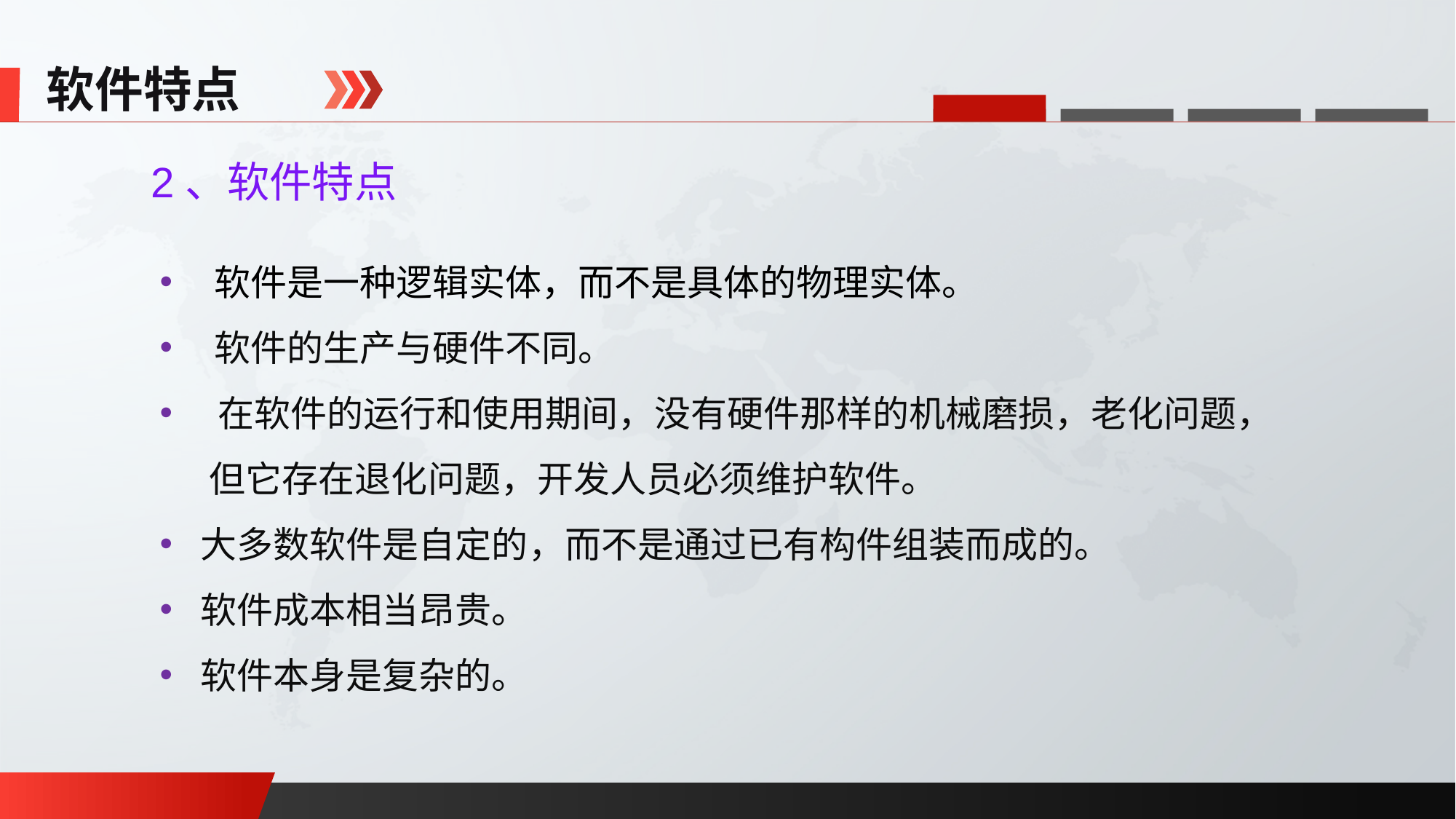

软件特点

2、软件特点
软件是一种逻辑实体，而不是具体的物理实体。
软件的生产与硬件不同。
 在软件的运行和使用期间，没有硬件那样的机械磨损，老化问题，
     但它存在退化问题，开发人员必须维护软件。
大多数软件是自定的，而不是通过已有构件组装而成的。
软件成本相当昂贵。
软件本身是复杂的。